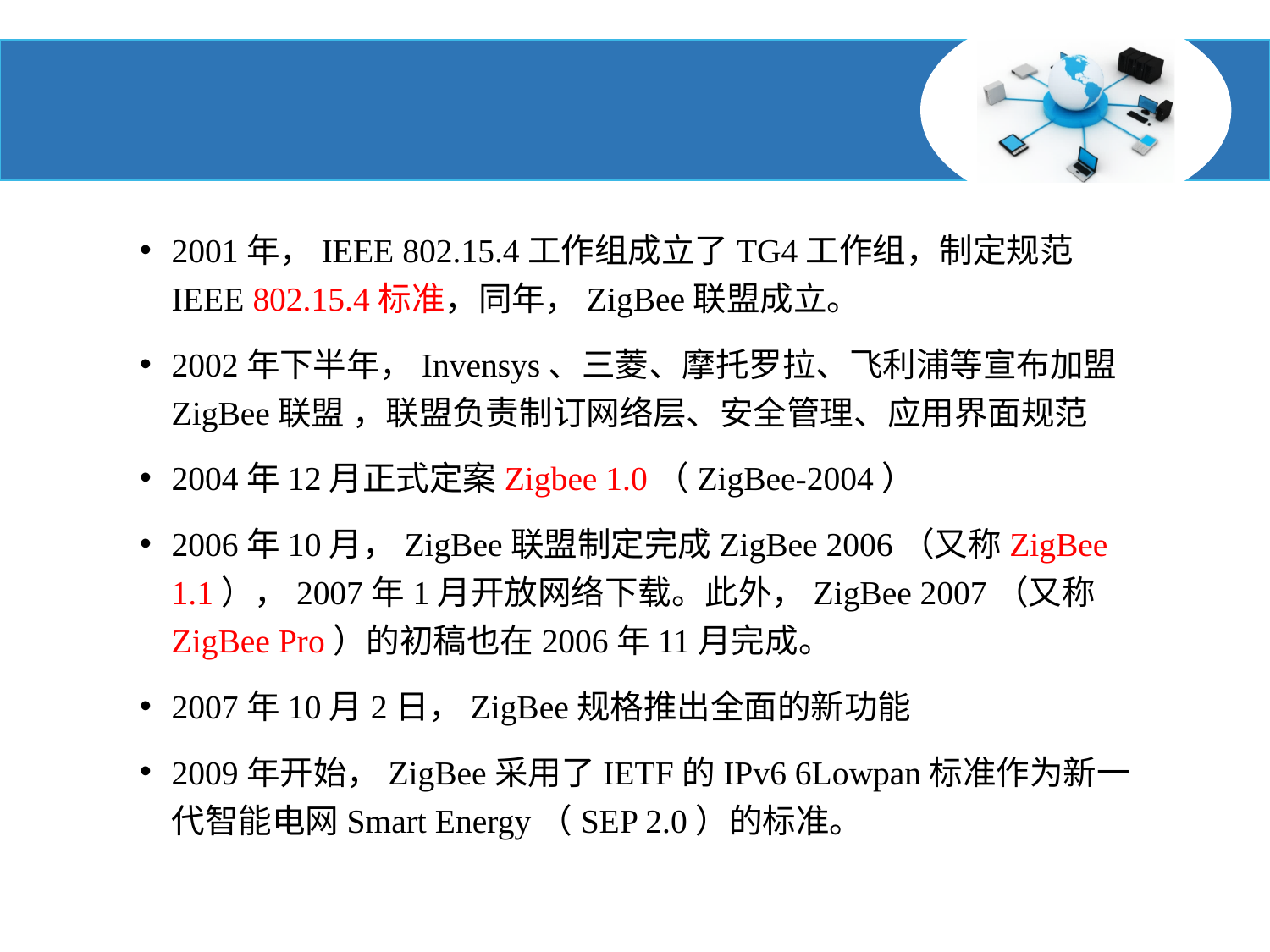

#

2001年，IEEE 802.15.4工作组成立了TG4工作组，制定规范IEEE 802.15.4标准，同年，ZigBee联盟成立。
2002年下半年，Invensys、三菱、摩托罗拉、飞利浦等宣布加盟ZigBee联盟 ，联盟负责制订网络层、安全管理、应用界面规范
2004年12月正式定案Zigbee 1.0（ZigBee-2004）
2006年10月，ZigBee联盟制定完成ZigBee 2006（又称ZigBee 1.1），2007年1月开放网络下载。此外，ZigBee 2007（又称ZigBee Pro）的初稿也在2006年11月完成。
2007年10月2日，ZigBee规格推出全面的新功能
2009年开始，ZigBee采用了IETF的IPv6 6Lowpan标准作为新一代智能电网Smart Energy（SEP 2.0）的标准。